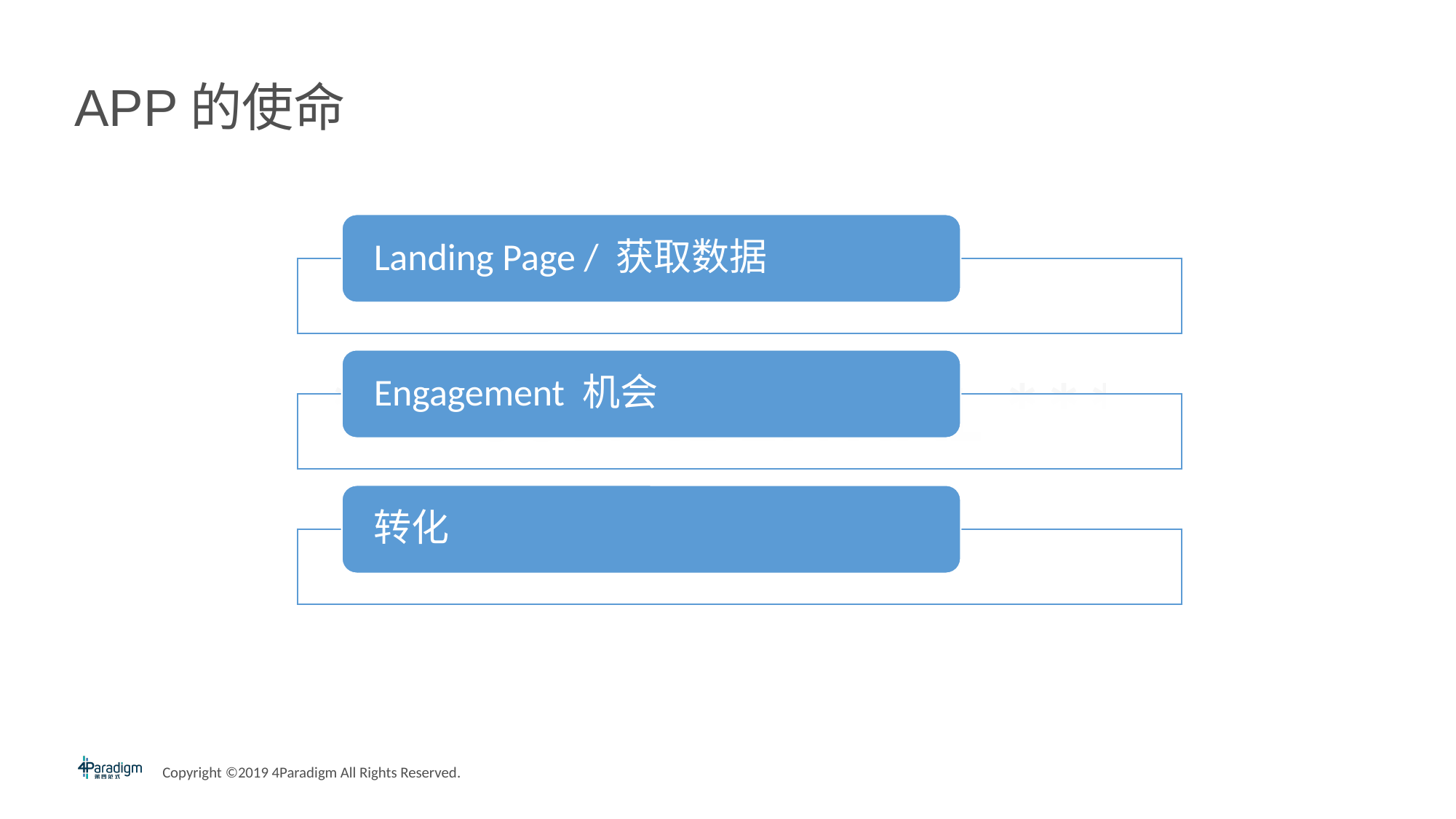

# APP的使命
Landing Page / 获取数据
Engagement 机会
转化